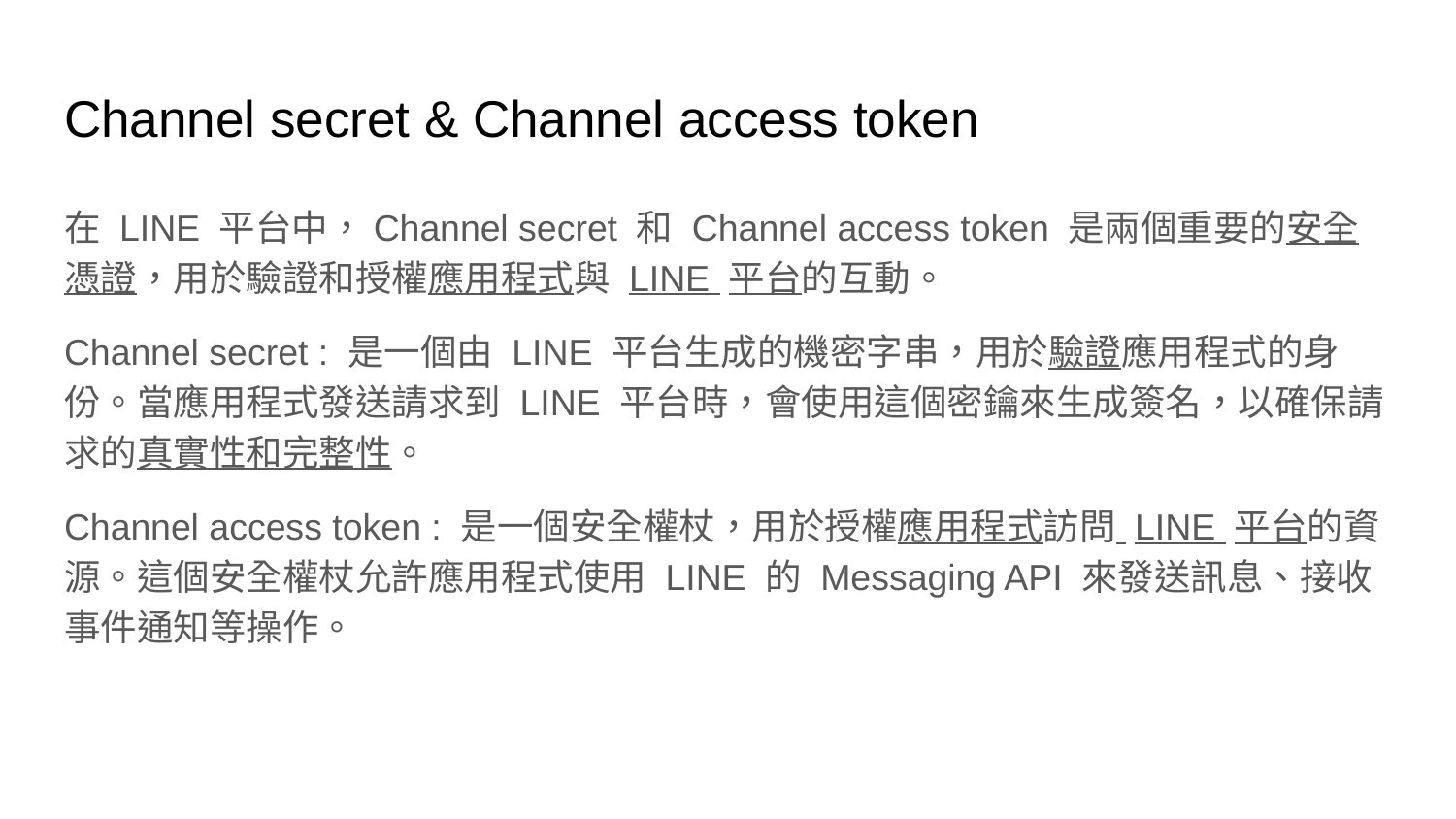

# Channel secret & Channel access token
在 LINE 平台中，Channel secret 和 Channel access token 是兩個重要的安全憑證，用於驗證和授權應用程式與 LINE 平台的互動。
Channel secret : 是一個由 LINE 平台生成的機密字串，用於驗證應用程式的身份。當應用程式發送請求到 LINE 平台時，會使用這個密鑰來生成簽名，以確保請求的真實性和完整性。
Channel access token : 是一個安全權杖，用於授權應用程式訪問 LINE 平台的資源。這個安全權杖允許應用程式使用 LINE 的 Messaging API 來發送訊息、接收事件通知等操作。